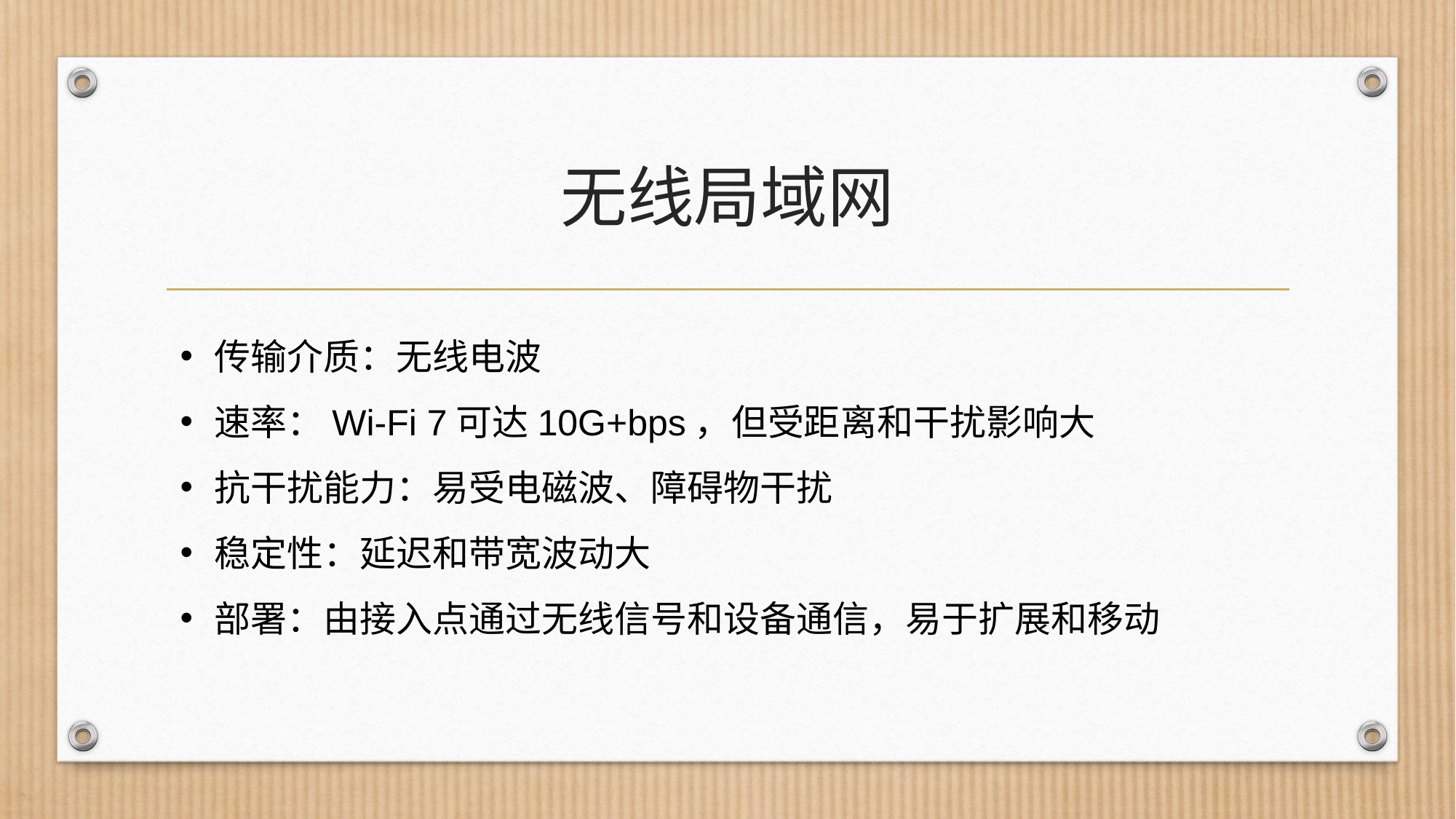

# 无线局域网
传输介质：无线电波
速率：Wi-Fi 7可达10G+bps，但受距离和干扰影响大
抗干扰能力：易受电磁波、障碍物干扰
稳定性：延迟和带宽波动大
部署：由接入点通过无线信号和设备通信，易于扩展和移动